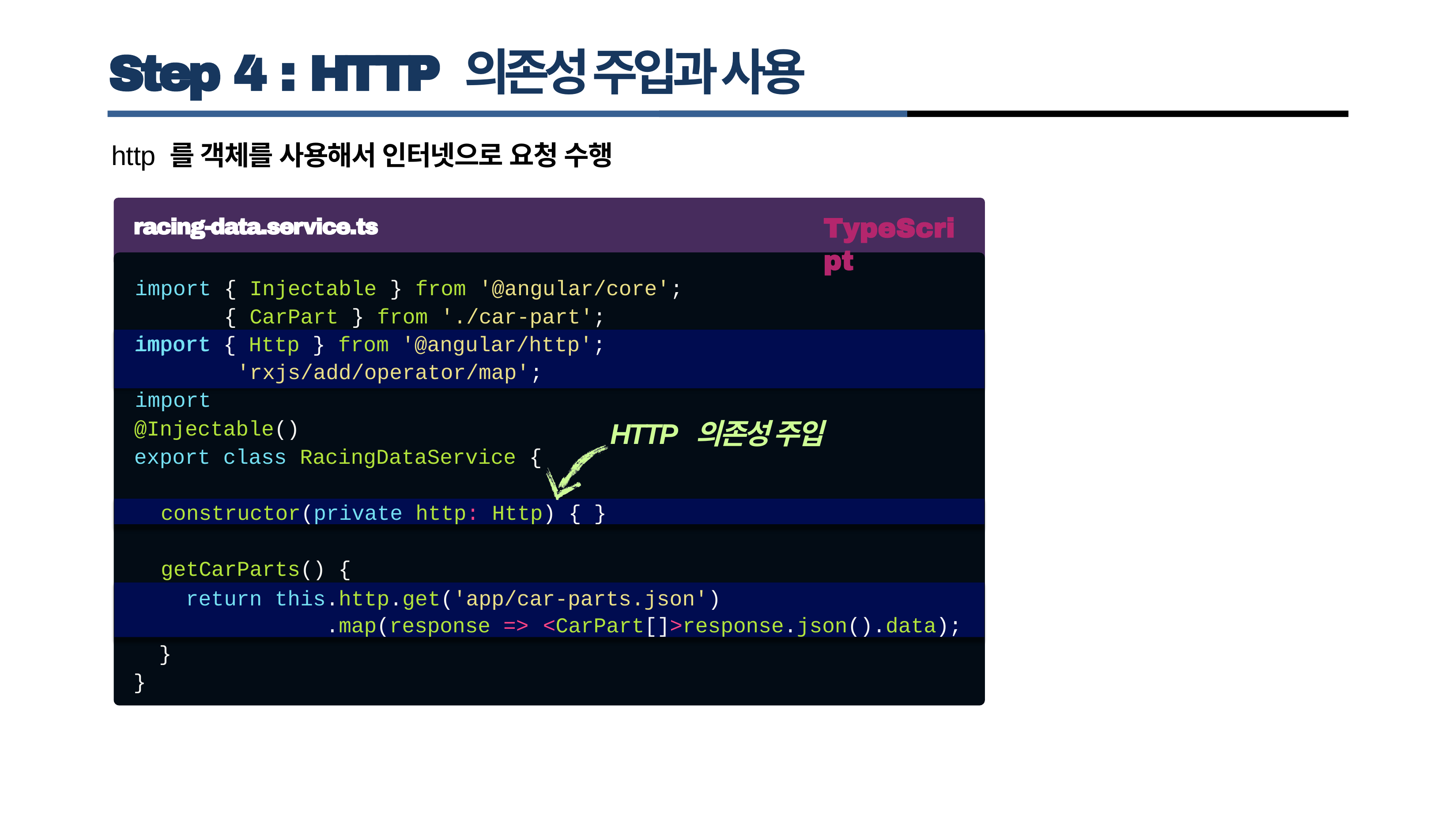

# Step 4 : HTTP 의존성 주입과 사용
http 를 객체를 사용해서 인터넷으로 요청 수행

TypeScript
racing-data.service.ts

import  import
{ Injectable } from '@angular/core';
{ CarPart } from './car-part';
{ Http } from '@angular/http';  'rxjs/add/operator/map';
import  import

@Injectable()
export class RacingDataService {
HTTP  의존성 주입

constructor(private http: Http) { }
getCarParts() {

return this.http.get('app/car-parts.json')
.map(response => <CarPart[]>response.json().data);
}
}